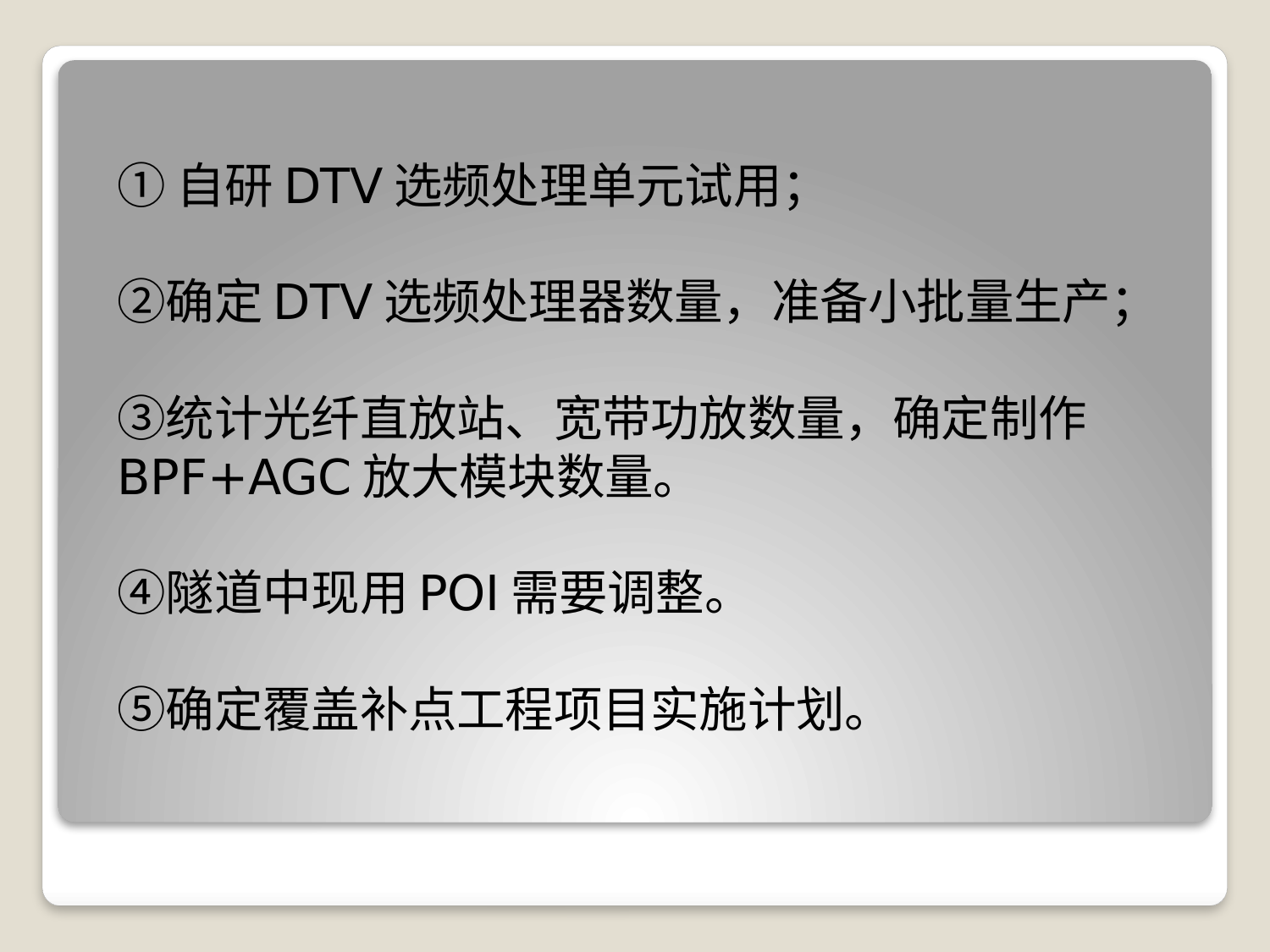

# ①自研DTV选频处理单元试用； ②确定DTV选频处理器数量，准备小批量生产； ③统计光纤直放站、宽带功放数量，确定制作BPF+AGC放大模块数量。 ④隧道中现用POI需要调整。 ⑤确定覆盖补点工程项目实施计划。